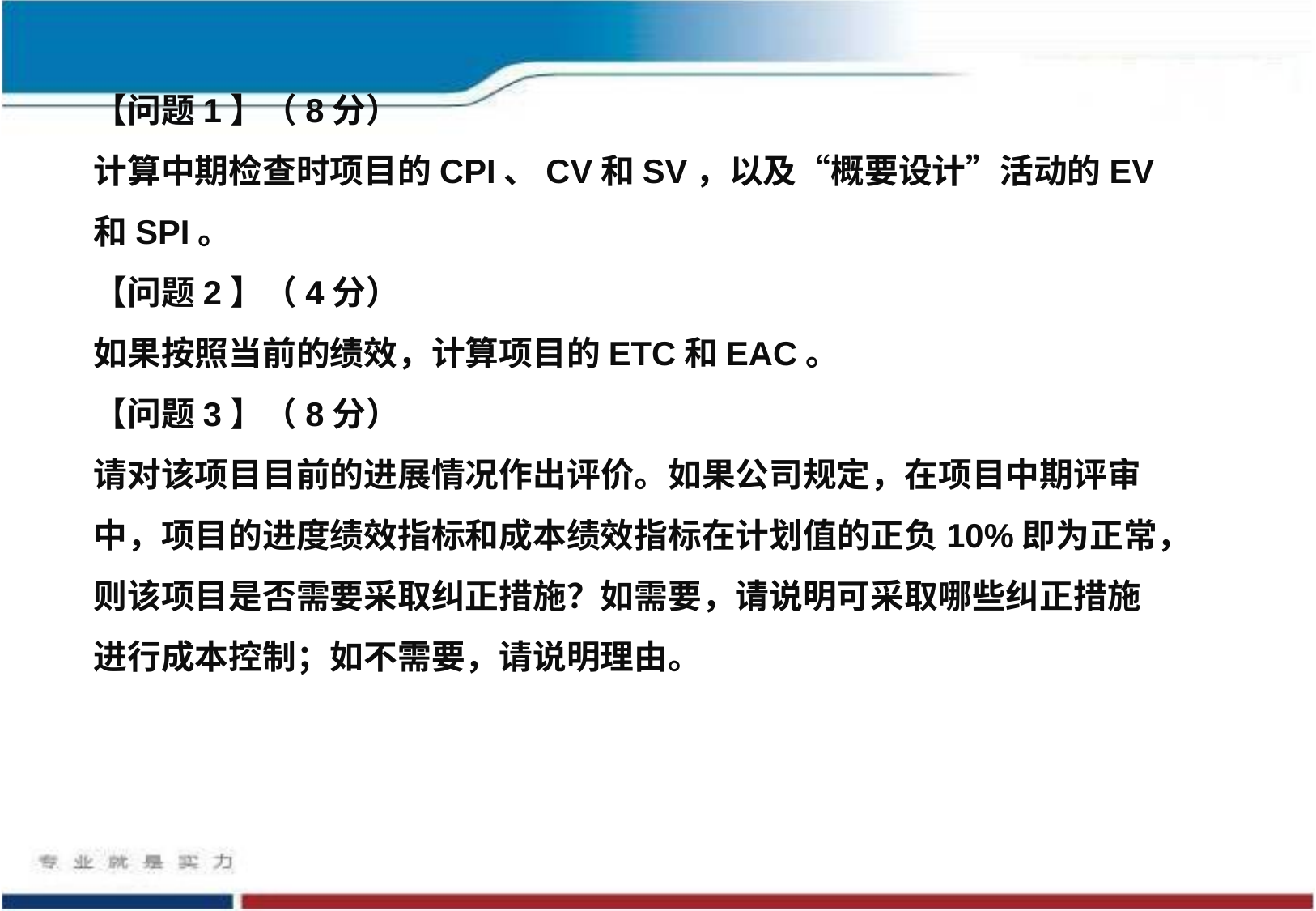

【问题1】（8分）
计算中期检查时项目的CPI、CV和SV，以及“概要设计”活动的EV和SPI。
【问题2】（4分）
如果按照当前的绩效，计算项目的ETC和EAC。
【问题3】（8分）
请对该项目目前的进展情况作出评价。如果公司规定，在项目中期评审中，项目的进度绩效指标和成本绩效指标在计划值的正负10%即为正常，则该项目是否需要采取纠正措施？如需要，请说明可采取哪些纠正措施进行成本控制；如不需要，请说明理由。